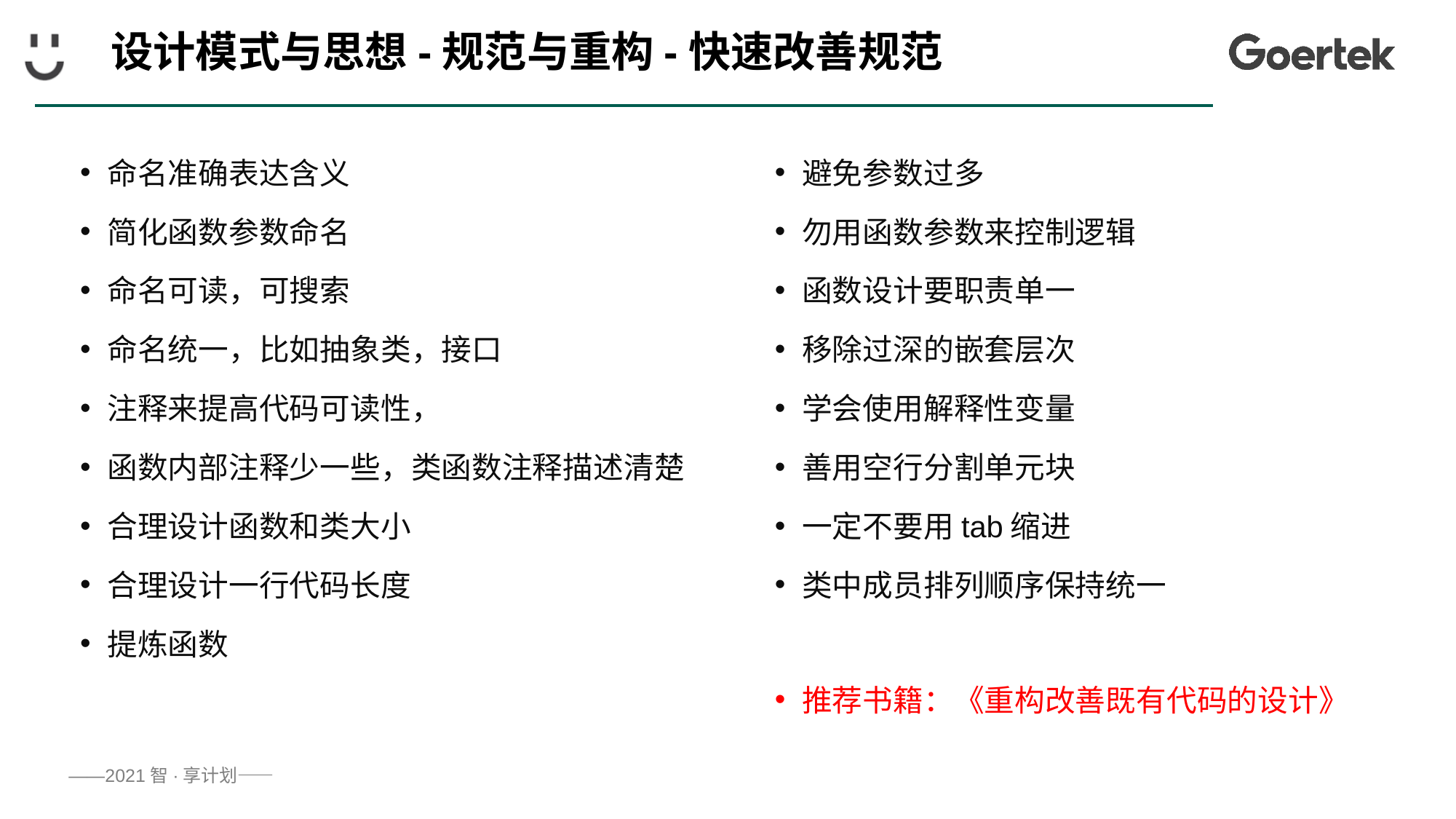

# 设计模式与思想-规范与重构-快速改善规范
命名准确表达含义
简化函数参数命名
命名可读，可搜索
命名统一，比如抽象类，接口
注释来提高代码可读性，
函数内部注释少一些，类函数注释描述清楚
合理设计函数和类大小
合理设计一行代码长度
提炼函数

避免参数过多
勿用函数参数来控制逻辑
函数设计要职责单一
移除过深的嵌套层次
学会使用解释性变量
善用空行分割单元块
一定不要用tab缩进
类中成员排列顺序保持统一

推荐书籍：《重构改善既有代码的设计》

54